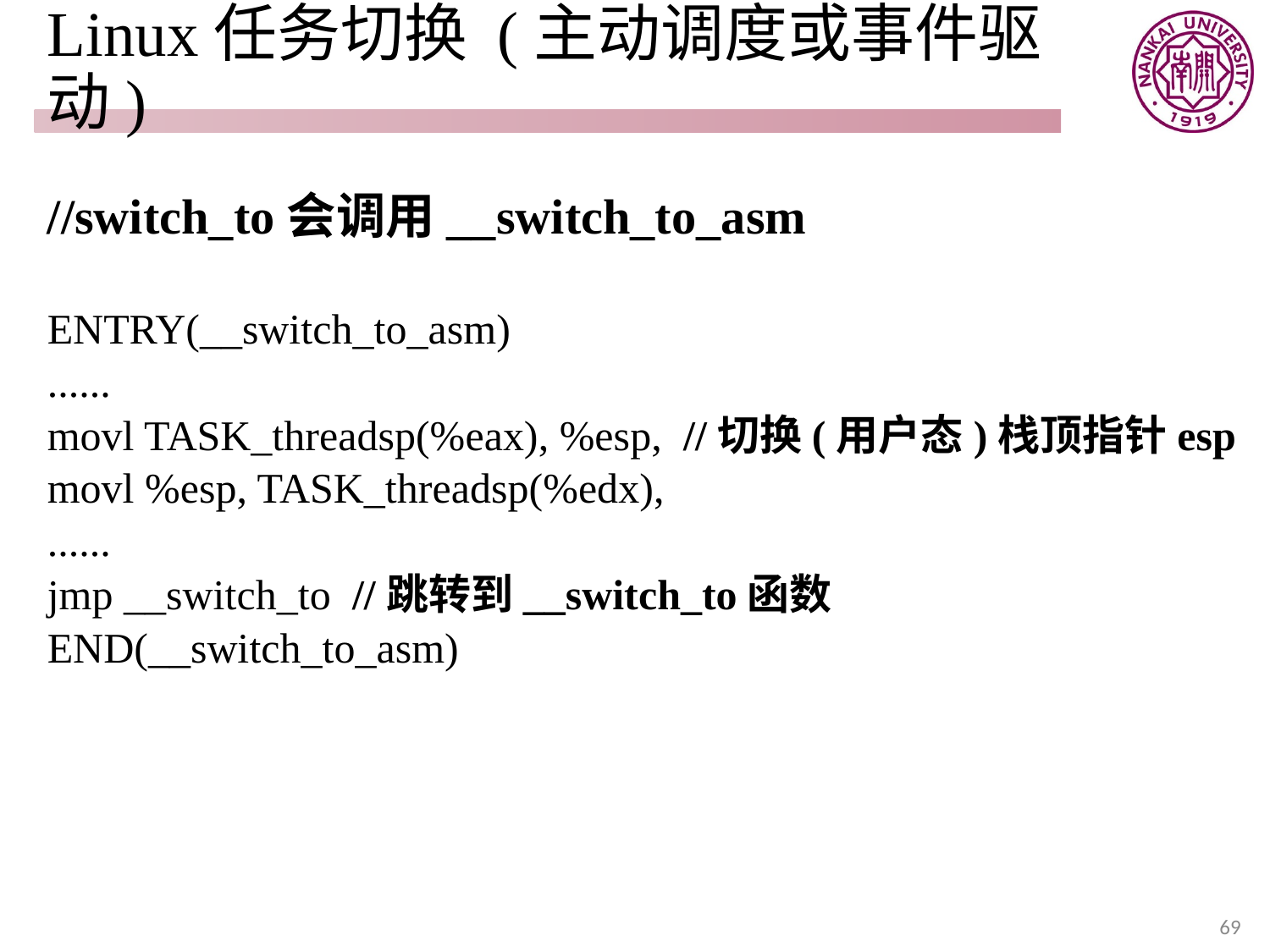

# Linux任务切换 (主动调度或事件驱动)
//switch_to会调用__switch_to_asm

ENTRY(__switch_to_asm)
......
movl TASK_threadsp(%eax), %esp,  //切换(用户态)栈顶指针esp
movl %esp, TASK_threadsp(%edx),
......
jmp __switch_to  //跳转到__switch_to函数
END(__switch_to_asm)

69